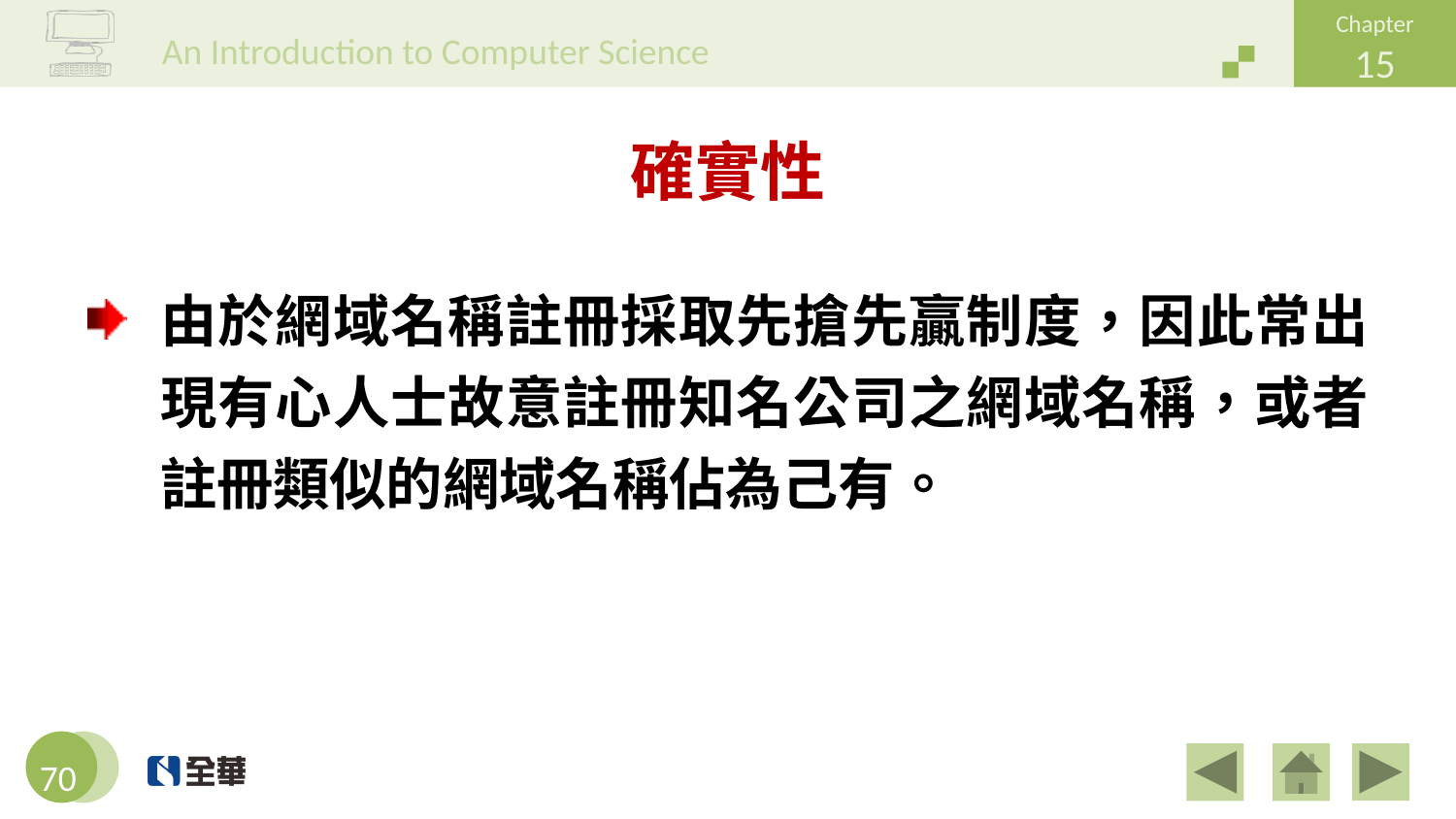

# 確實性
由於網域名稱註冊採取先搶先贏制度，因此常出現有心人士故意註冊知名公司之網域名稱，或者註冊類似的網域名稱佔為己有。